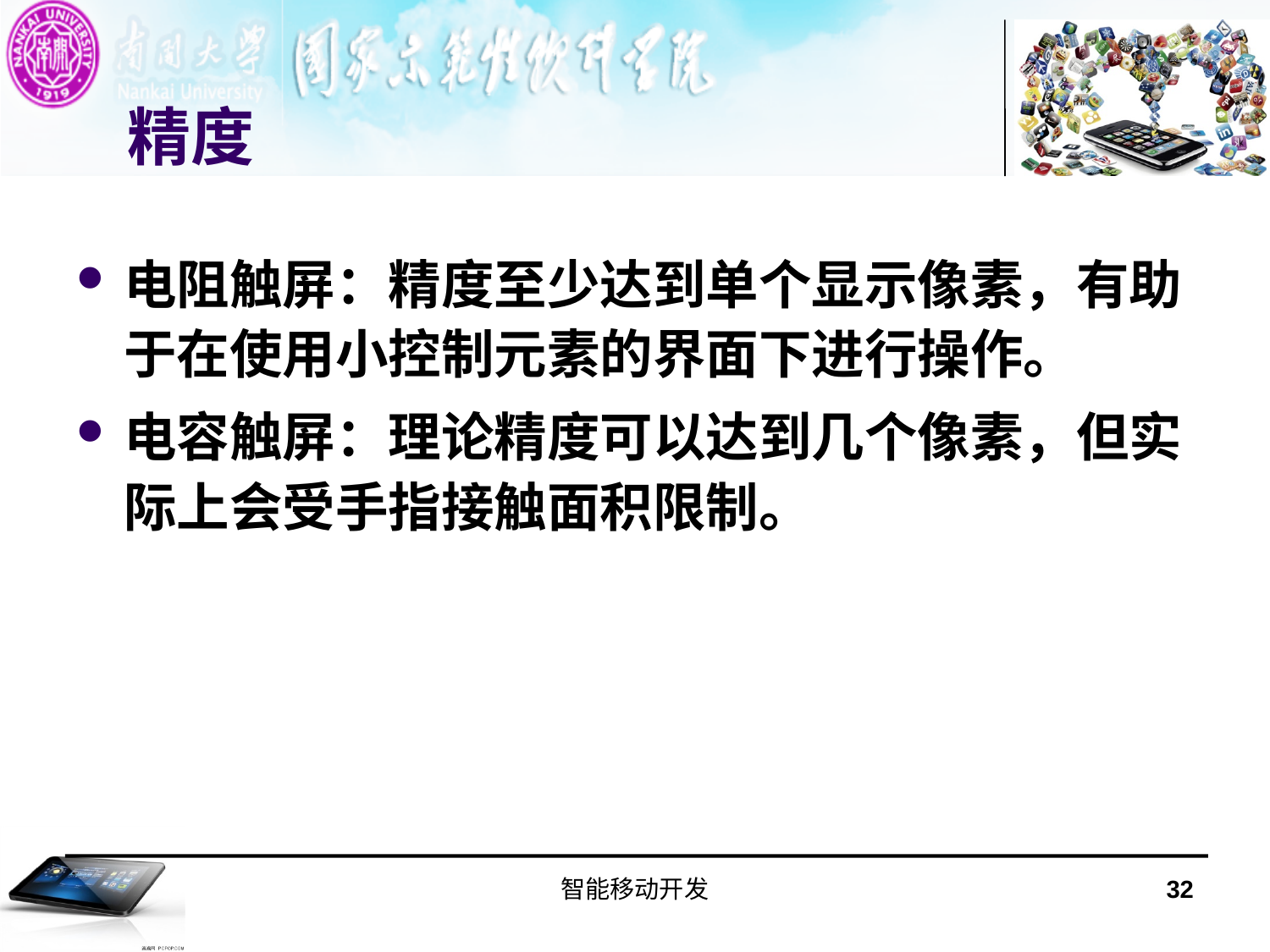

# 精度
电阻触屏：精度至少达到单个显示像素，有助于在使用小控制元素的界面下进行操作。
电容触屏：理论精度可以达到几个像素，但实际上会受手指接触面积限制。
智能移动开发
32